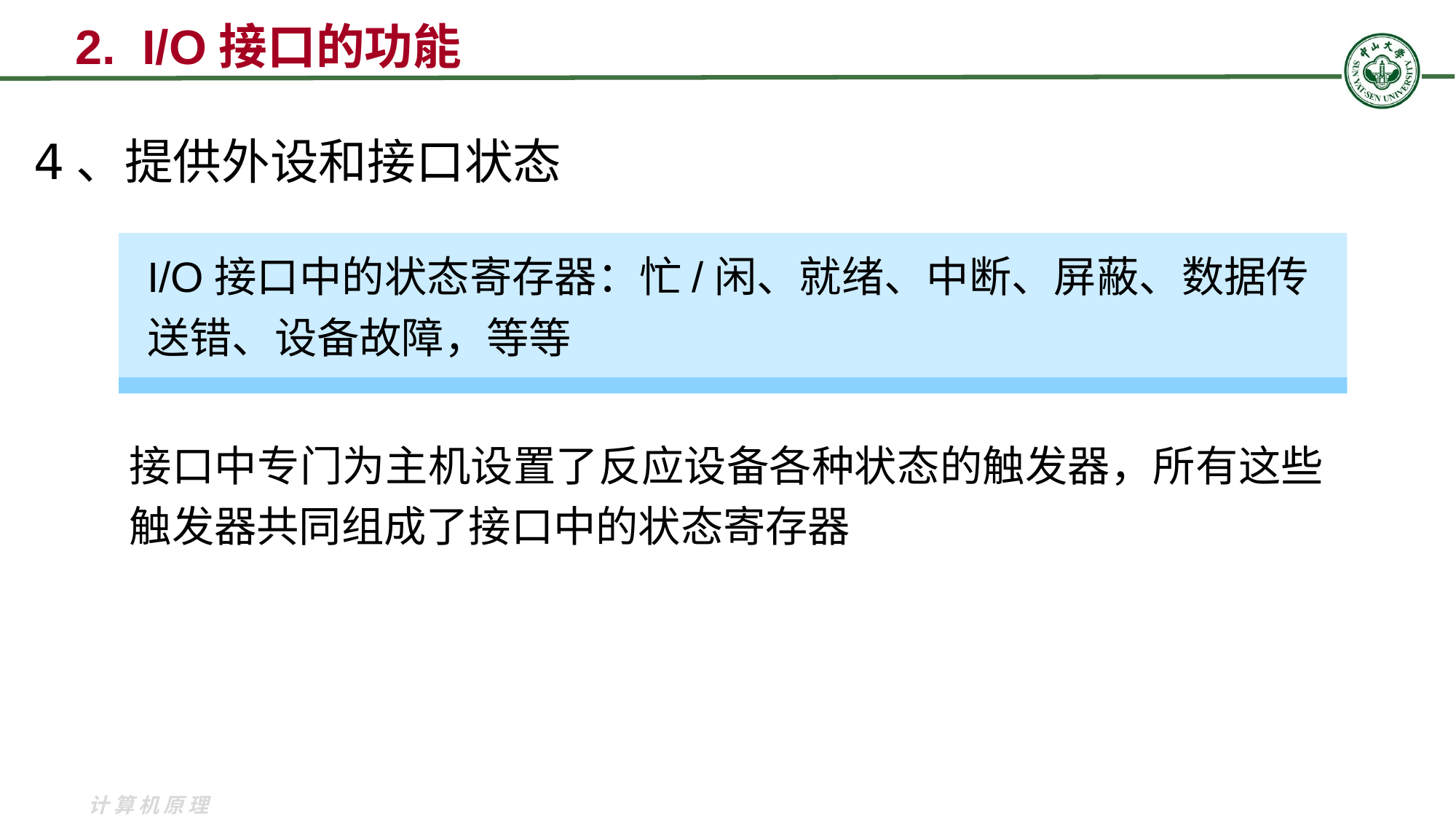

# 2.  I/O接口的功能
4、提供外设和接口状态

I/O接口中的状态寄存器：忙/闲、就绪、中断、屏蔽、数据传送错、设备故障，等等
接口中专门为主机设置了反应设备各种状态的触发器，所有这些触发器共同组成了接口中的状态寄存器